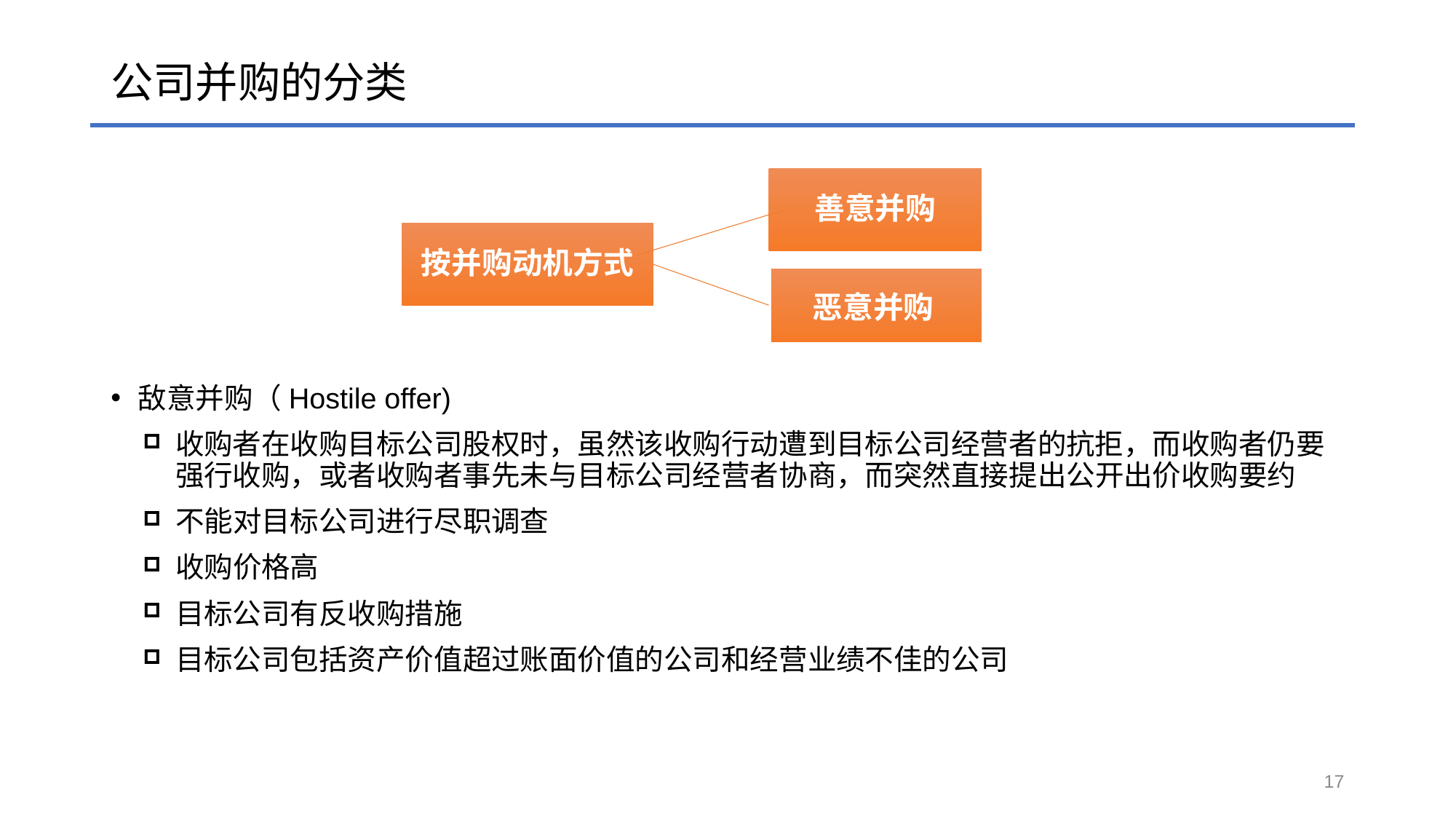

# 公司并购的分类

敌意并购（Hostile offer)
收购者在收购目标公司股权时，虽然该收购行动遭到目标公司经营者的抗拒，而收购者仍要强行收购，或者收购者事先未与目标公司经营者协商，而突然直接提出公开出价收购要约
不能对目标公司进行尽职调查
收购价格高
目标公司有反收购措施
目标公司包括资产价值超过账面价值的公司和经营业绩不佳的公司

善意并购

按并购动机方式

恶意并购
17